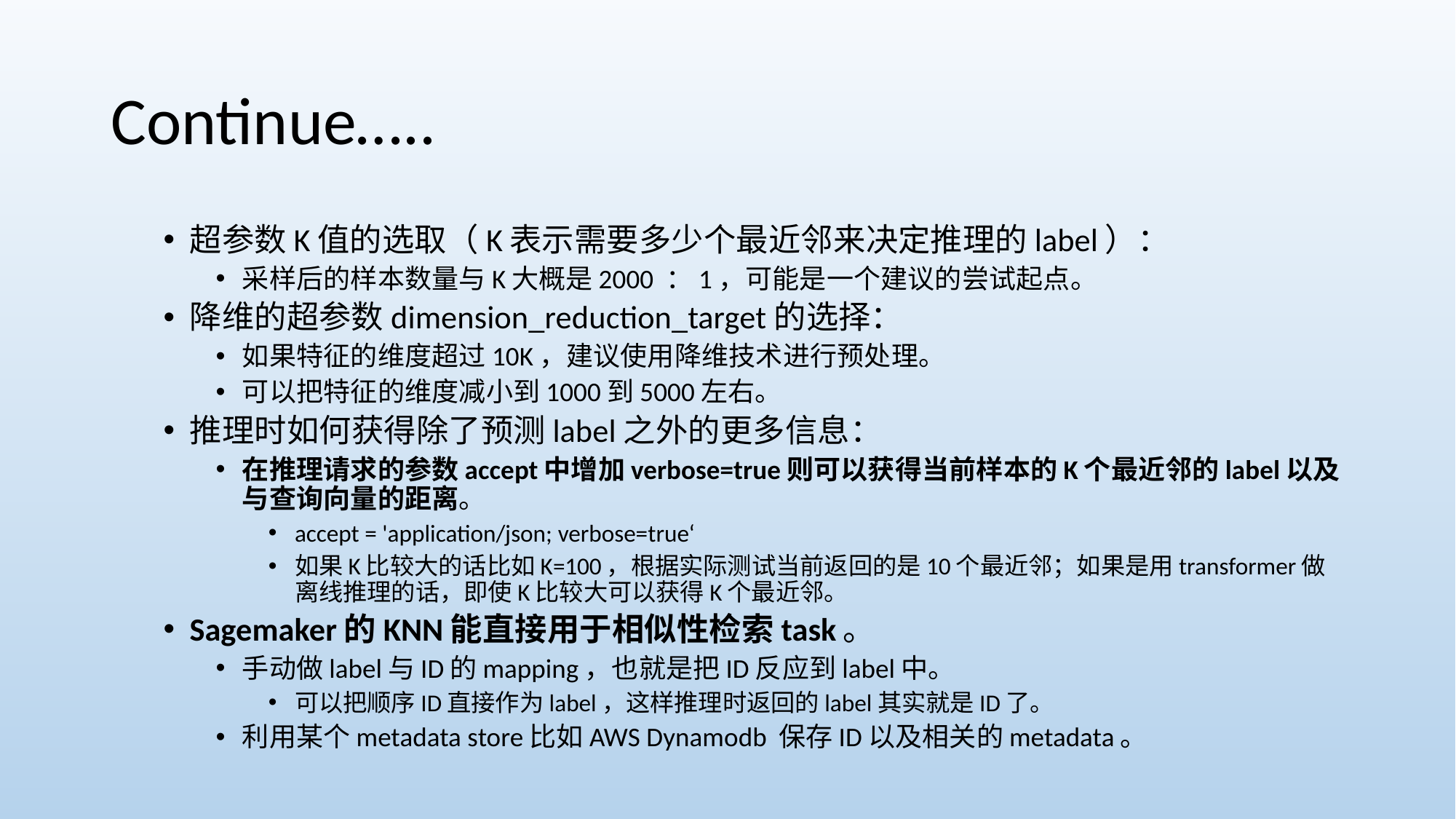

# Continue…..
超参数K值的选取（K表示需要多少个最近邻来决定推理的label）：
采样后的样本数量与K大概是2000 ：1，可能是一个建议的尝试起点。
降维的超参数dimension_reduction_target的选择：
如果特征的维度超过10K，建议使用降维技术进行预处理。
可以把特征的维度减小到1000到5000左右。
推理时如何获得除了预测label之外的更多信息：
在推理请求的参数accept中增加verbose=true则可以获得当前样本的K个最近邻的label以及与查询向量的距离。
accept = 'application/json; verbose=true‘
如果K比较大的话比如K=100，根据实际测试当前返回的是10个最近邻；如果是用transformer做离线推理的话，即使K比较大可以获得K个最近邻。
Sagemaker的KNN能直接用于相似性检索task。
手动做label与ID的mapping，也就是把ID反应到label中。
可以把顺序ID直接作为label，这样推理时返回的label其实就是ID了。
利用某个metadata store比如AWS Dynamodb 保存ID以及相关的metadata。